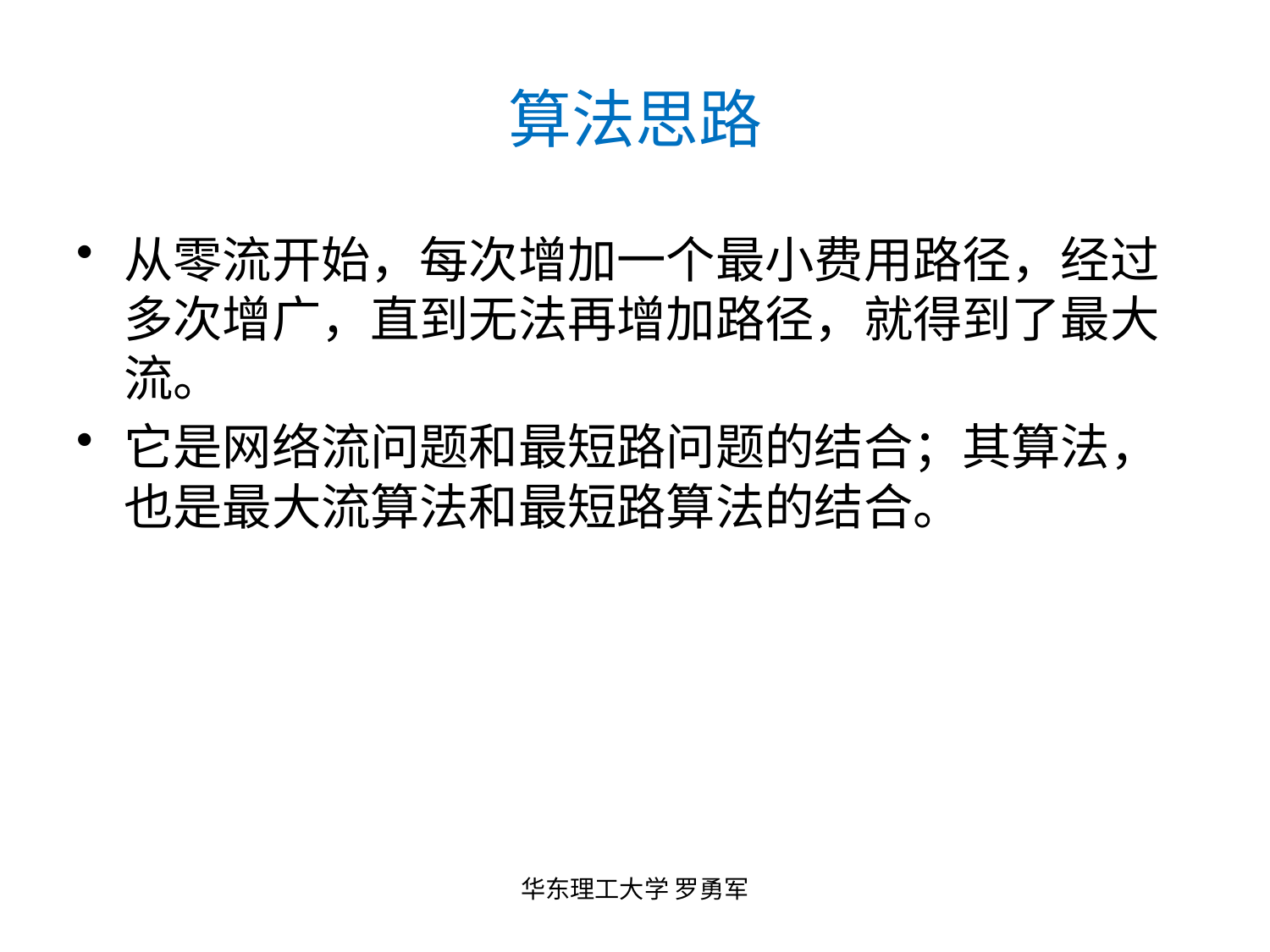

# 算法思路
从零流开始，每次增加一个最小费用路径，经过多次增广，直到无法再增加路径，就得到了最大流。
它是网络流问题和最短路问题的结合；其算法，也是最大流算法和最短路算法的结合。

华东理工大学 罗勇军